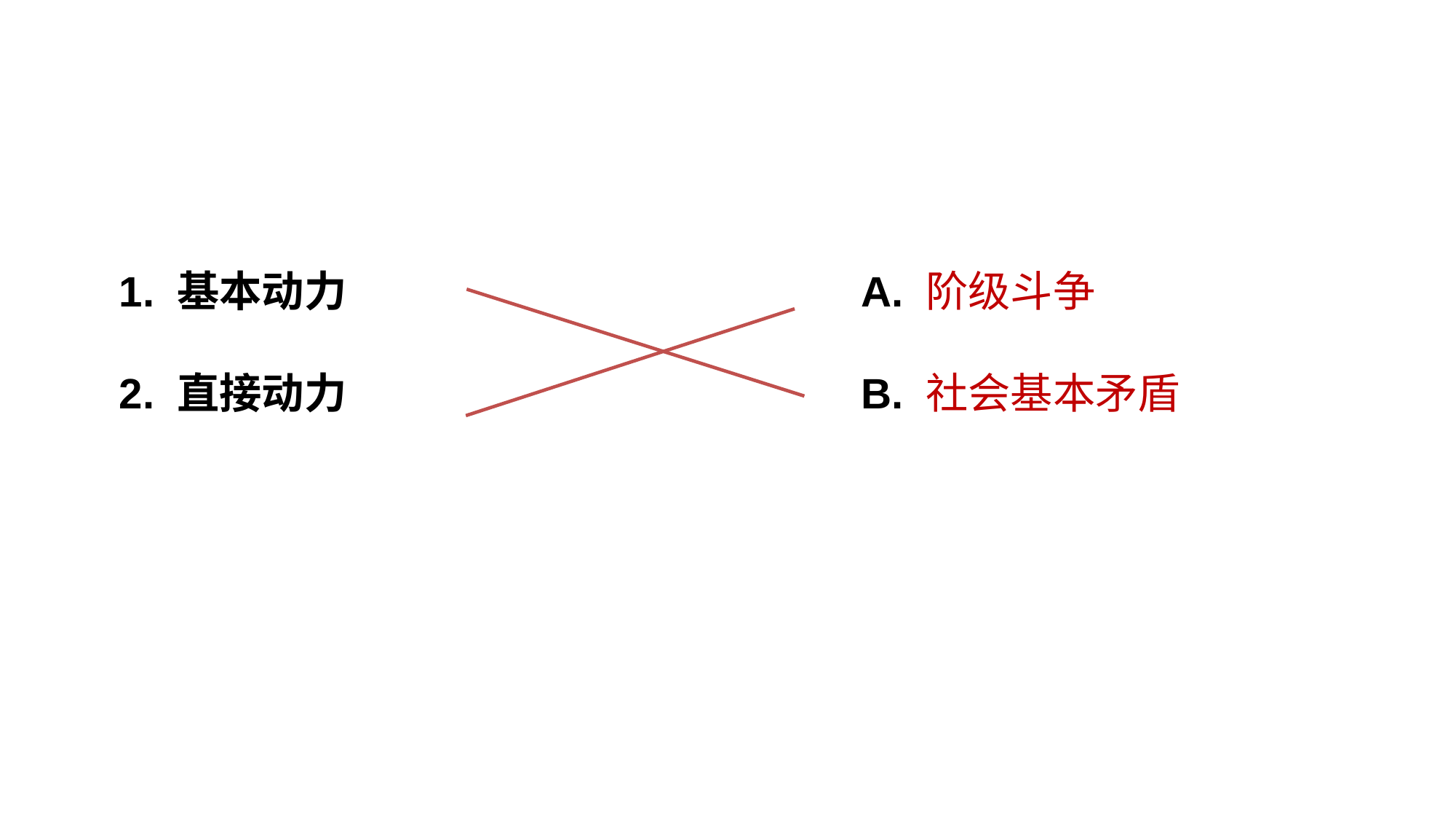

1. 基本动力
A. 阶级斗争

2. 直接动力
B. 社会基本矛盾